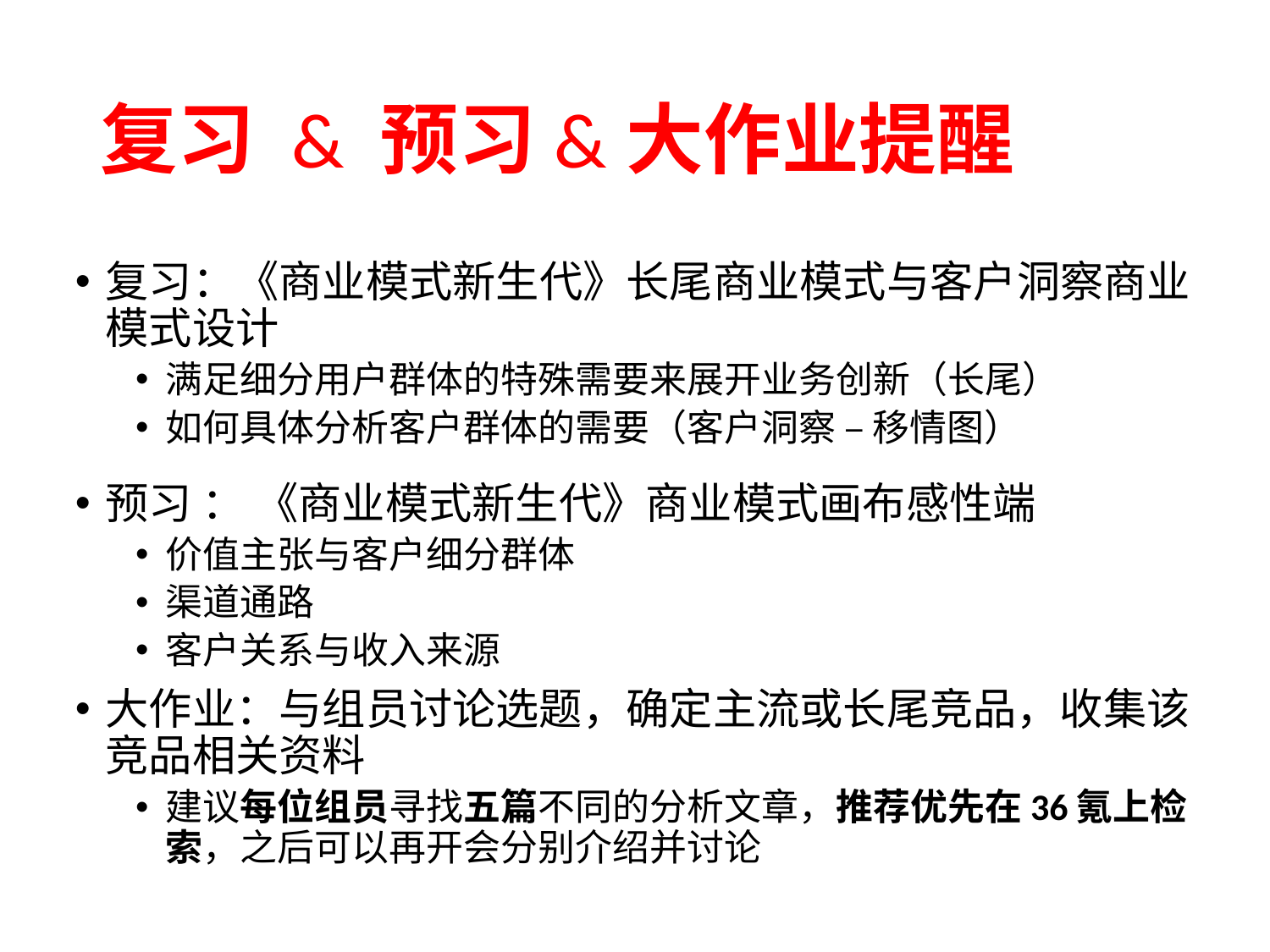

# 复习 & 预习&大作业提醒
复习：《商业模式新生代》长尾商业模式与客户洞察商业模式设计
满足细分用户群体的特殊需要来展开业务创新（长尾）
如何具体分析客户群体的需要（客户洞察 – 移情图）

预习 ： 《商业模式新生代》商业模式画布感性端
价值主张与客户细分群体
渠道通路
客户关系与收入来源
大作业：与组员讨论选题，确定主流或长尾竞品，收集该竞品相关资料
建议每位组员寻找五篇不同的分析文章，推荐优先在36氪上检索，之后可以再开会分别介绍并讨论